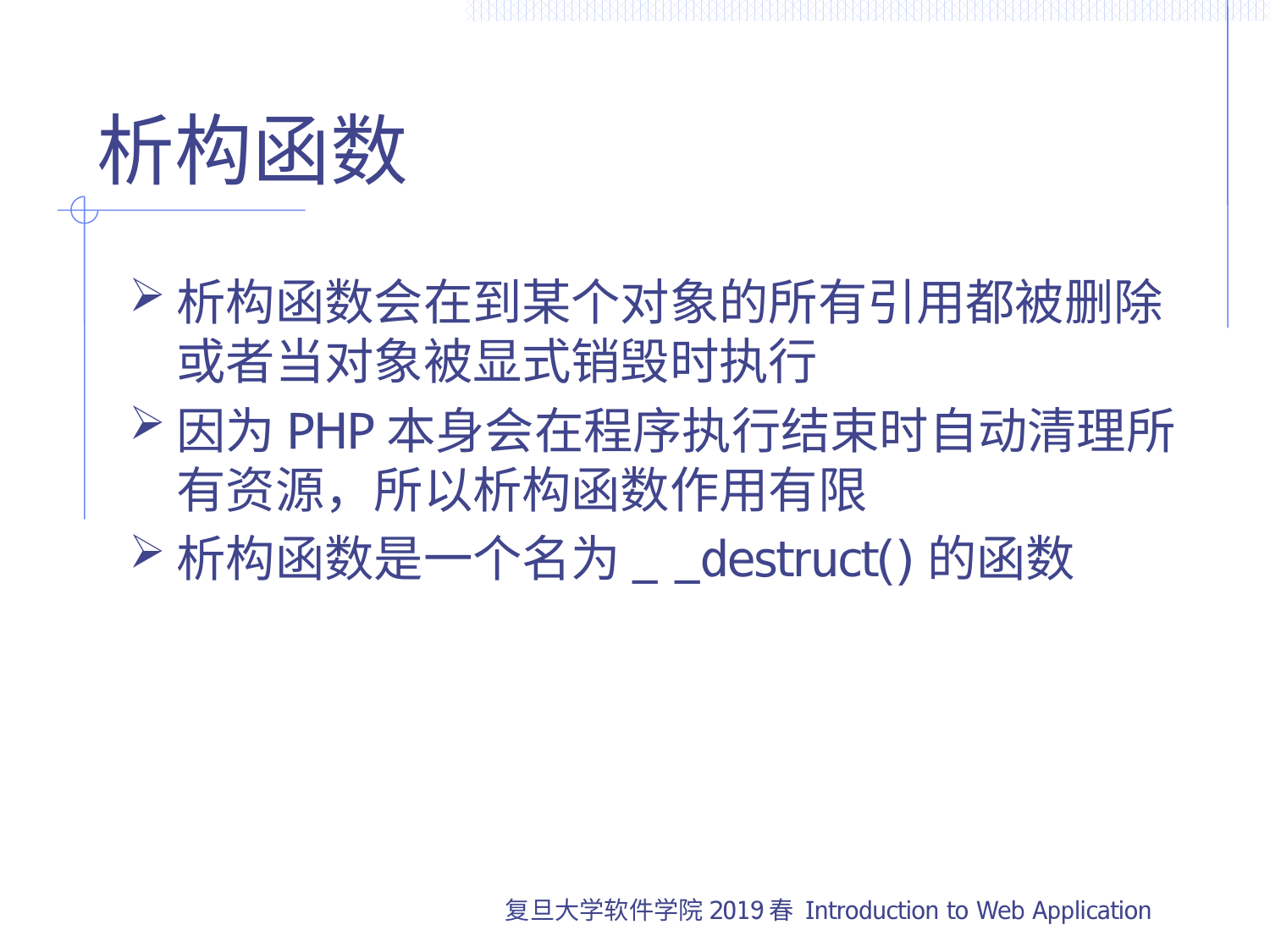

# 析构函数
析构函数会在到某个对象的所有引用都被删除或者当对象被显式销毁时执行
因为PHP本身会在程序执行结束时自动清理所有资源，所以析构函数作用有限
析构函数是一个名为_ _destruct()的函数